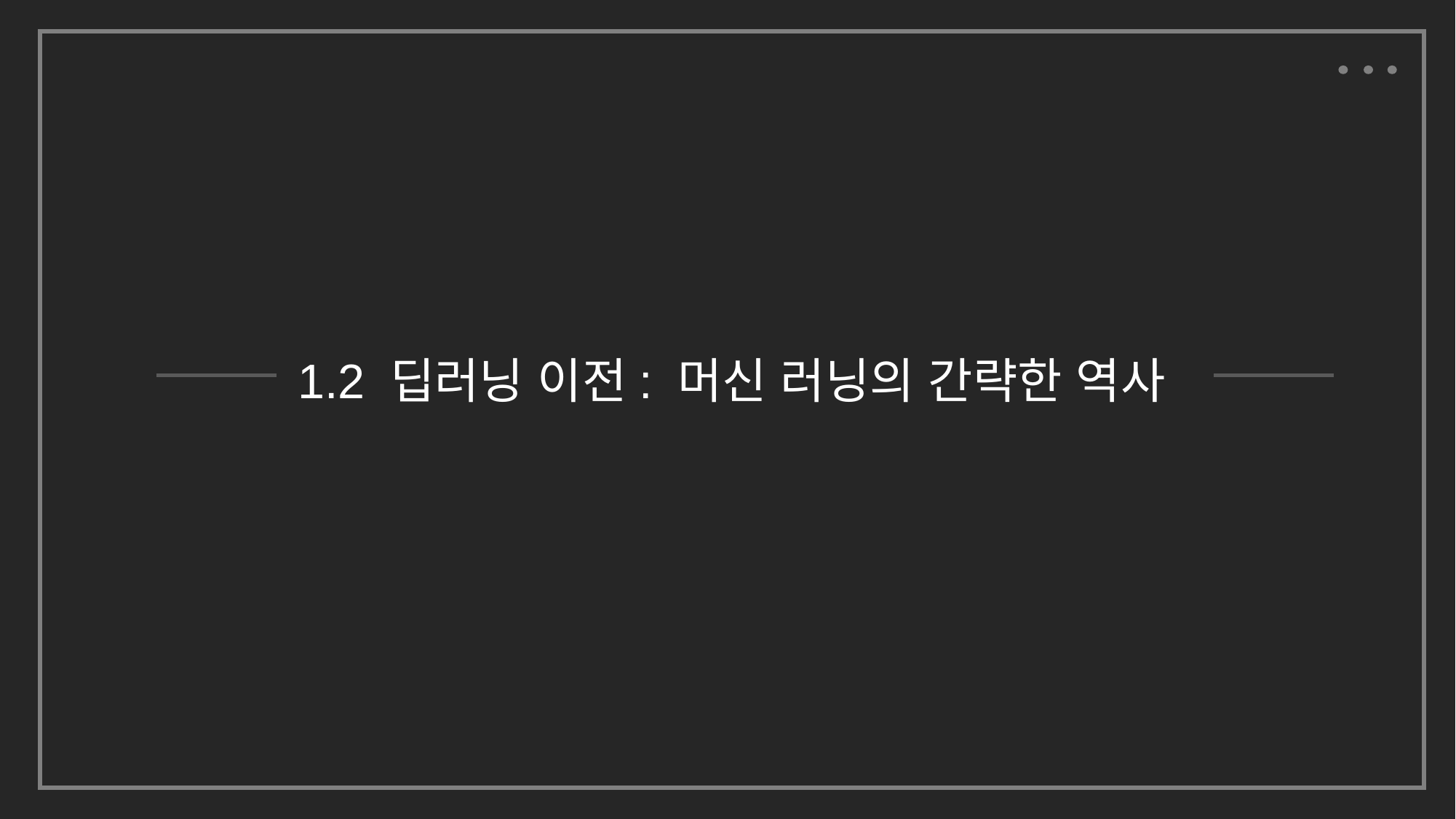

1.2 딥러닝 이전: 머신 러닝의 간략한 역사